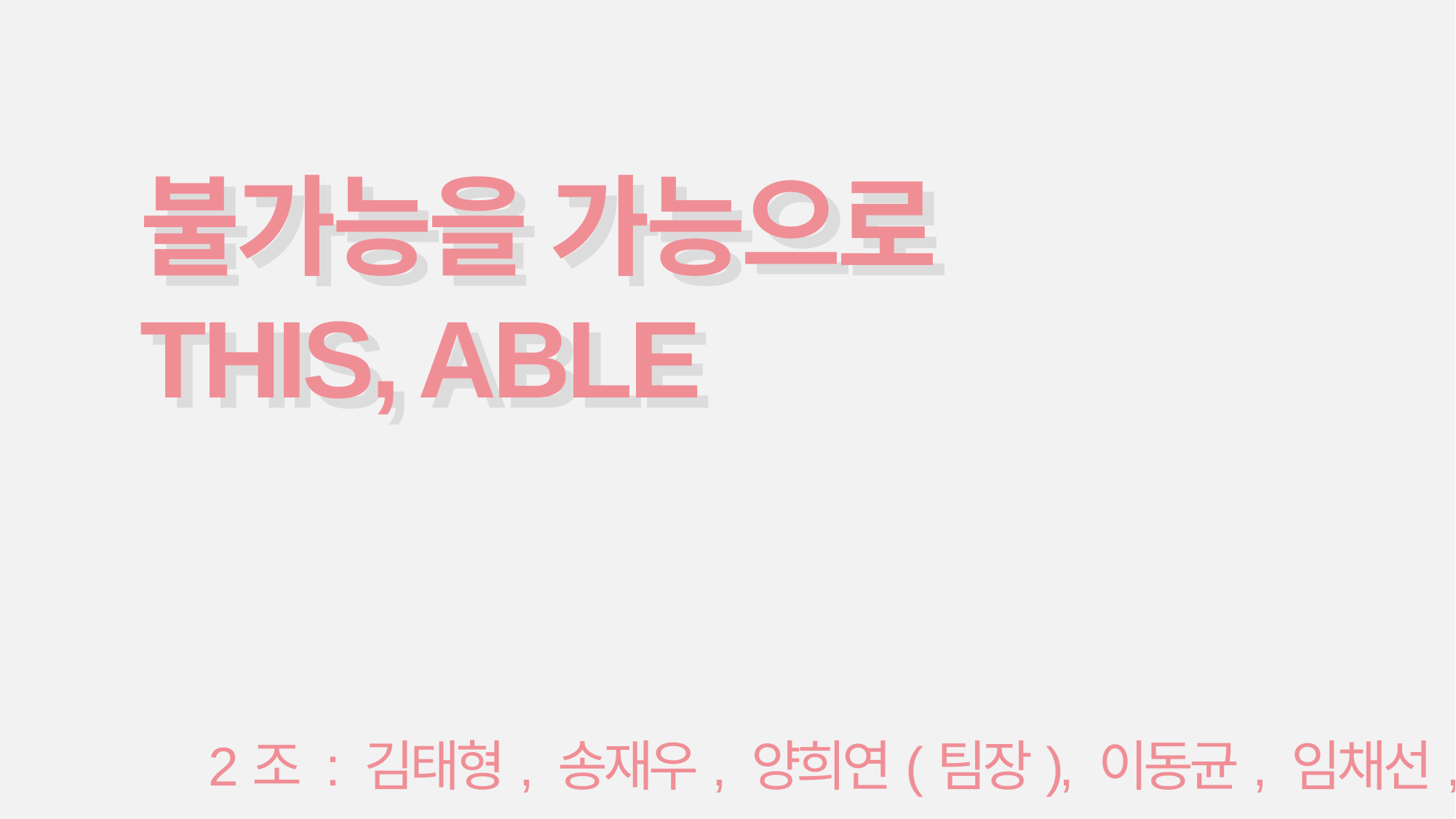

불가능을 가능으로
THIS, ABLE

불가능을 가능으로
THIS, ABLE

2조 : 김태형, 송재우, 양희연(팀장), 이동균, 임채선, 채수현